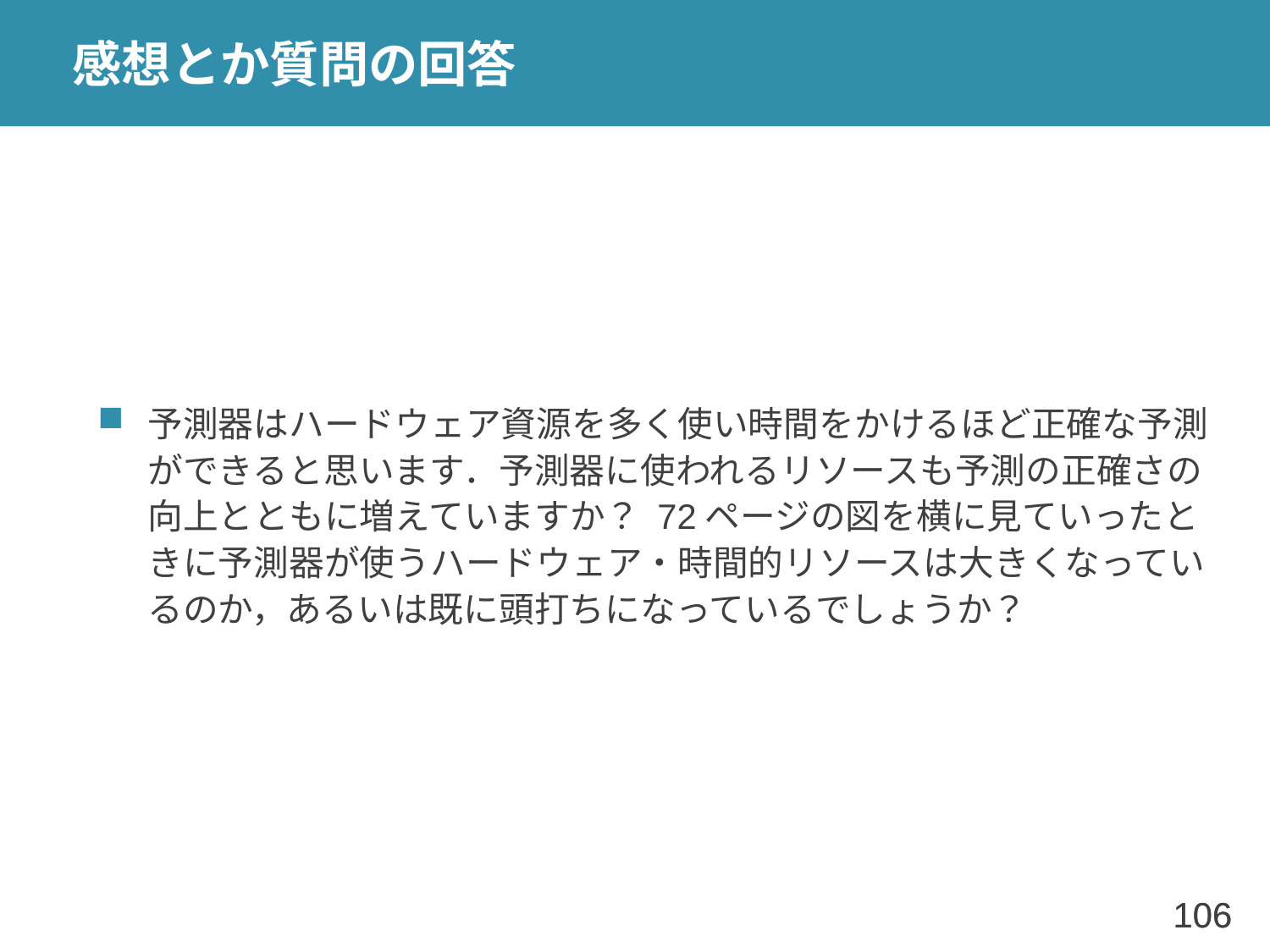

# 感想とか質問の回答
予測器はハードウェア資源を多く使い時間をかけるほど正確な予測ができると思います．予測器に使われるリソースも予測の正確さの向上とともに増えていますか？ 72ページの図を横に見ていったときに予測器が使うハードウェア・時間的リソースは大きくなっているのか，あるいは既に頭打ちになっているでしょうか？